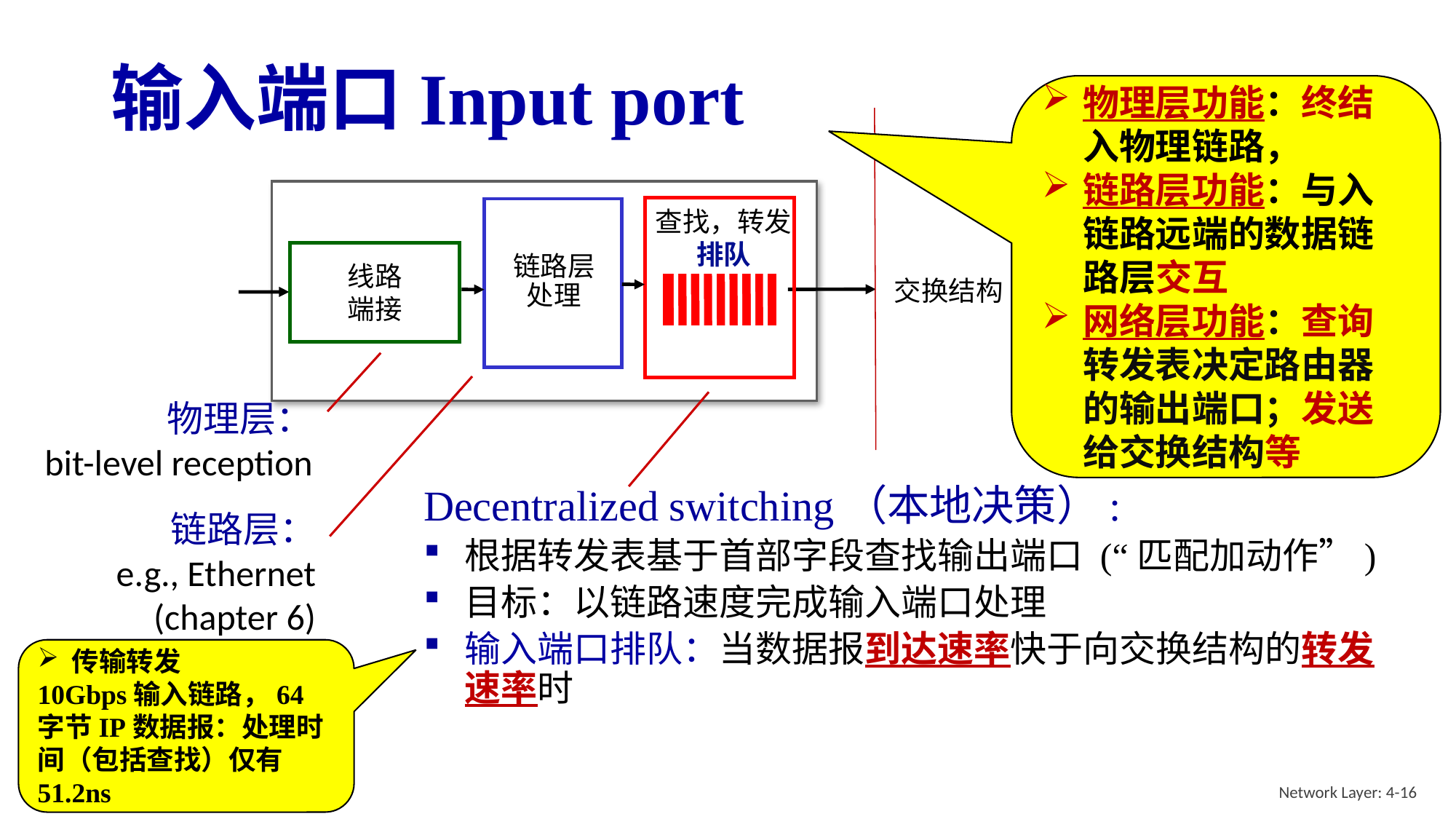

# 输入端口Input port
物理层功能：终结入物理链路，
链路层功能：与入链路远端的数据链路层交互
网络层功能：查询转发表决定路由器的输出端口；发送给交换结构等

Decentralized switching（本地决策）:
根据转发表基于首部字段查找输出端口 (“匹配加动作”)
目标：以链路速度完成输入端口处理
输入端口排队：当数据报到达速率快于向交换结构的转发速率时
查找，转发
排队

链路层：
e.g., Ethernet
(chapter 6)
链路层
处理
交换结构
线路
端接

物理层：
bit-level reception

传输转发
10Gbps输入链路，64字节IP数据报：处理时间（包括查找）仅有51.2ns
Network Layer: 4-16